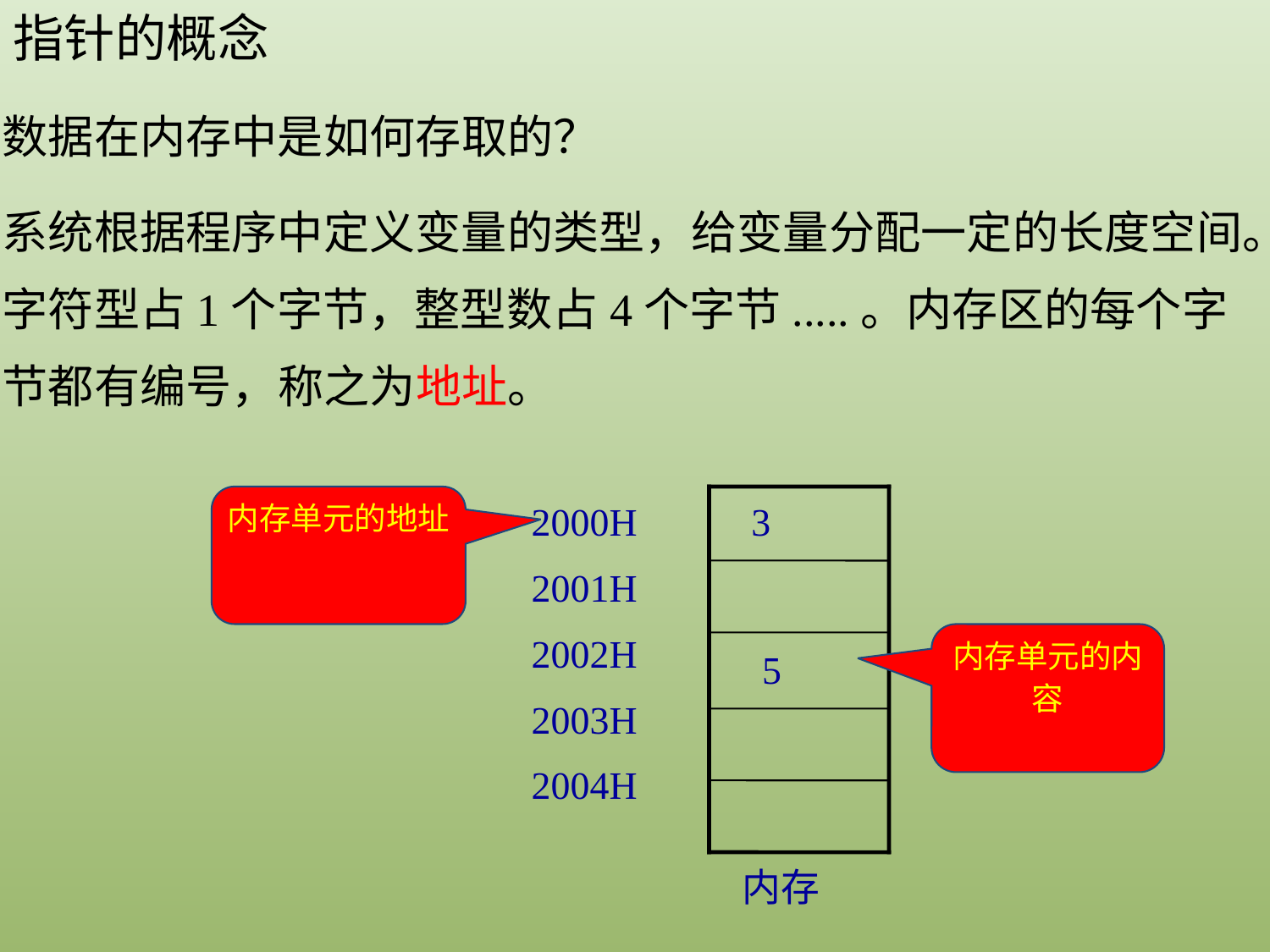

指针的概念
数据在内存中是如何存取的？
系统根据程序中定义变量的类型，给变量分配一定的长度空间。字符型占1个字节，整型数占4个字节.....。内存区的每个字节都有编号，称之为地址。
内存单元的地址

2000H
2001H
2002H
2003H
2004H
3

5

内存
内存单元的内容
414